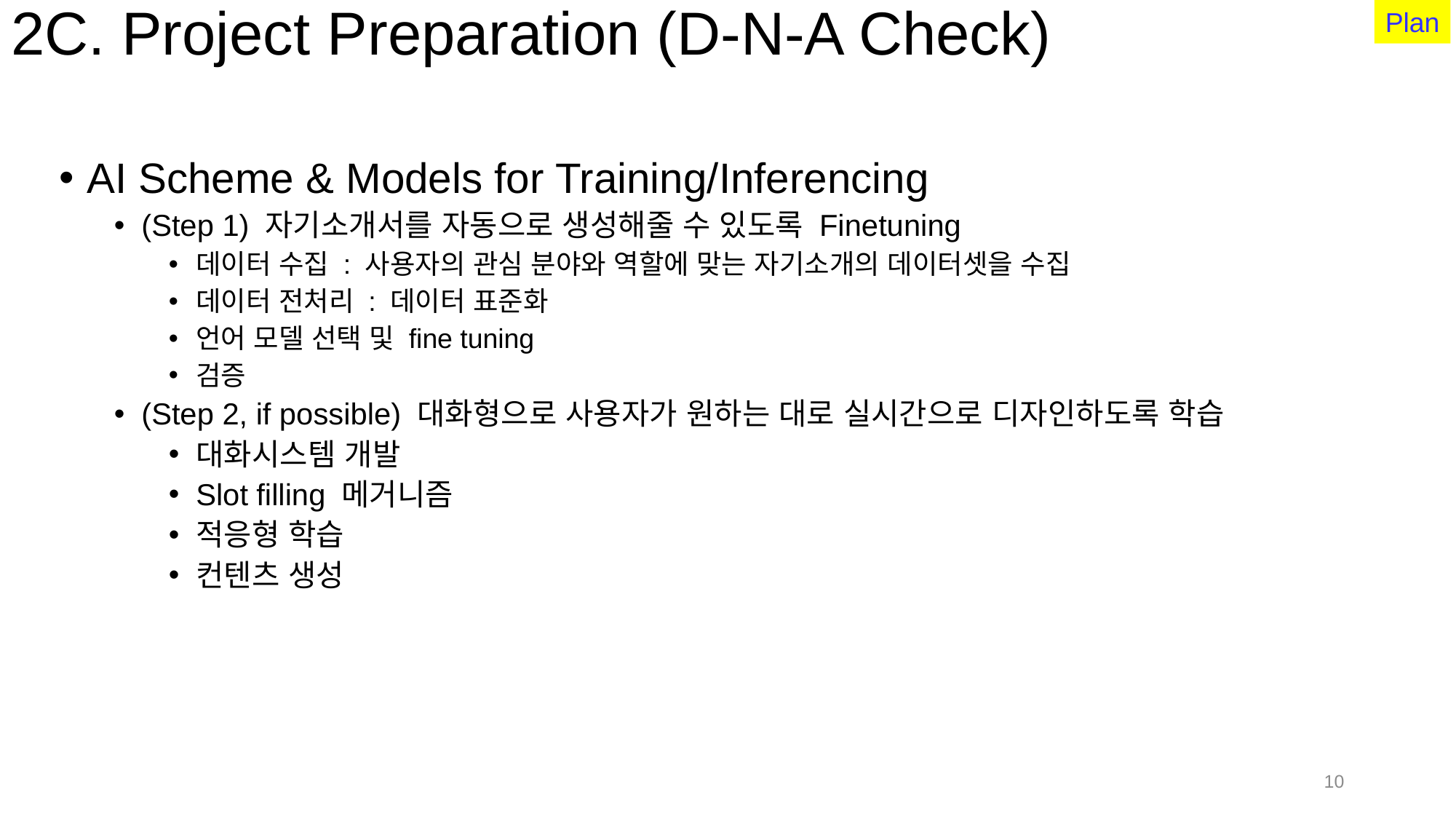

10
Plan
# 2C. Project Preparation (D-N-A Check)
AI Scheme & Models for Training/Inferencing
(Step 1) 자기소개서를 자동으로 생성해줄 수 있도록 Finetuning
데이터 수집 : 사용자의 관심 분야와 역할에 맞는 자기소개의 데이터셋을 수집
데이터 전처리 : 데이터 표준화
언어 모델 선택 및 fine tuning
검증
(Step 2, if possible) 대화형으로 사용자가 원하는 대로 실시간으로 디자인하도록 학습
대화시스템 개발
Slot filling 메거니즘
적응형 학습
컨텐츠 생성